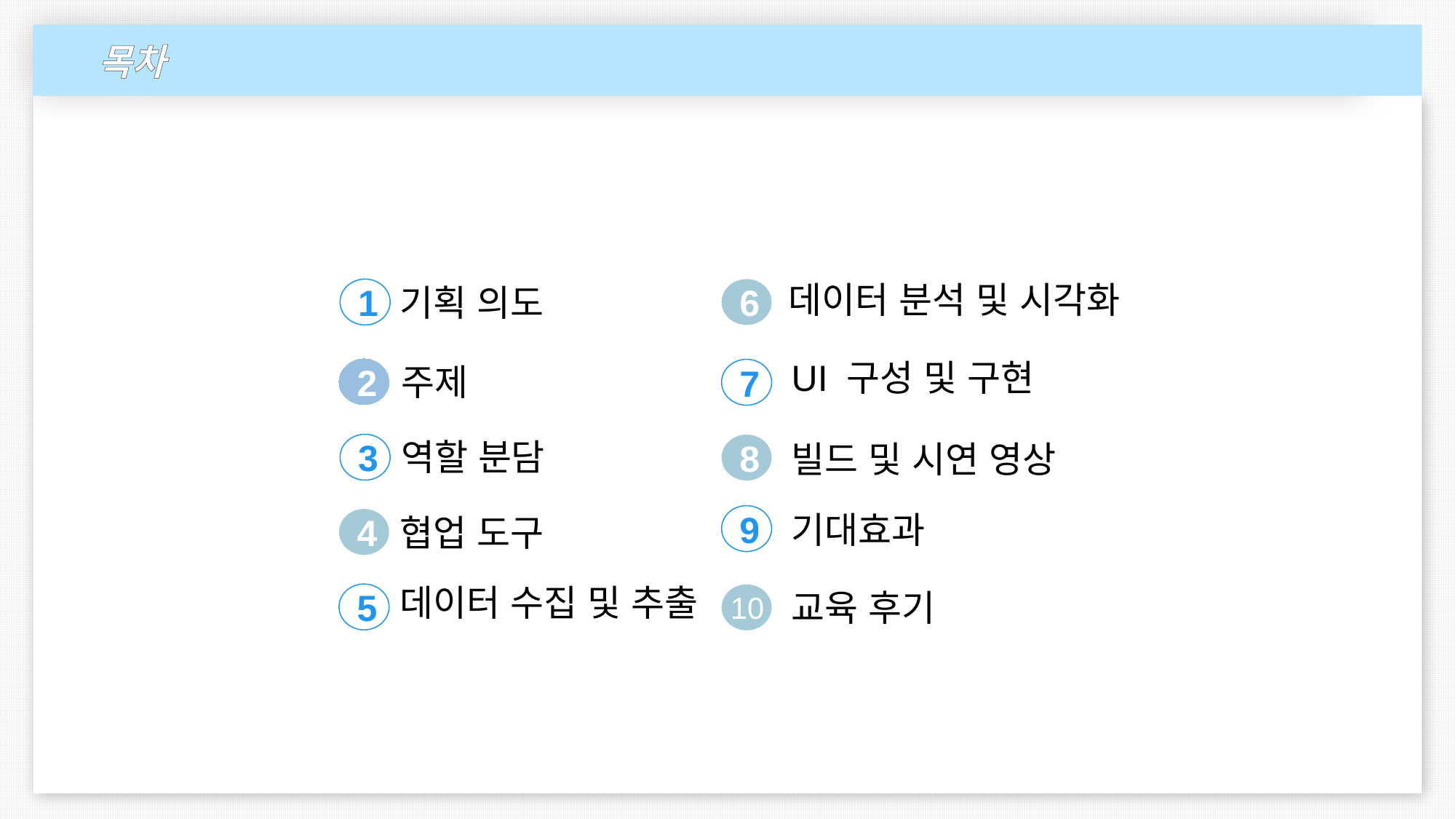

목차

데이터 분석 및 시각화

기획 의도
1
2
3
4
5
6
7
8
9

UI 구성 및 구현
주제
역할 분담
빌드 및 시연 영상
기대효과
협업 도구
데이터 수집 및 추출
교육 후기
10